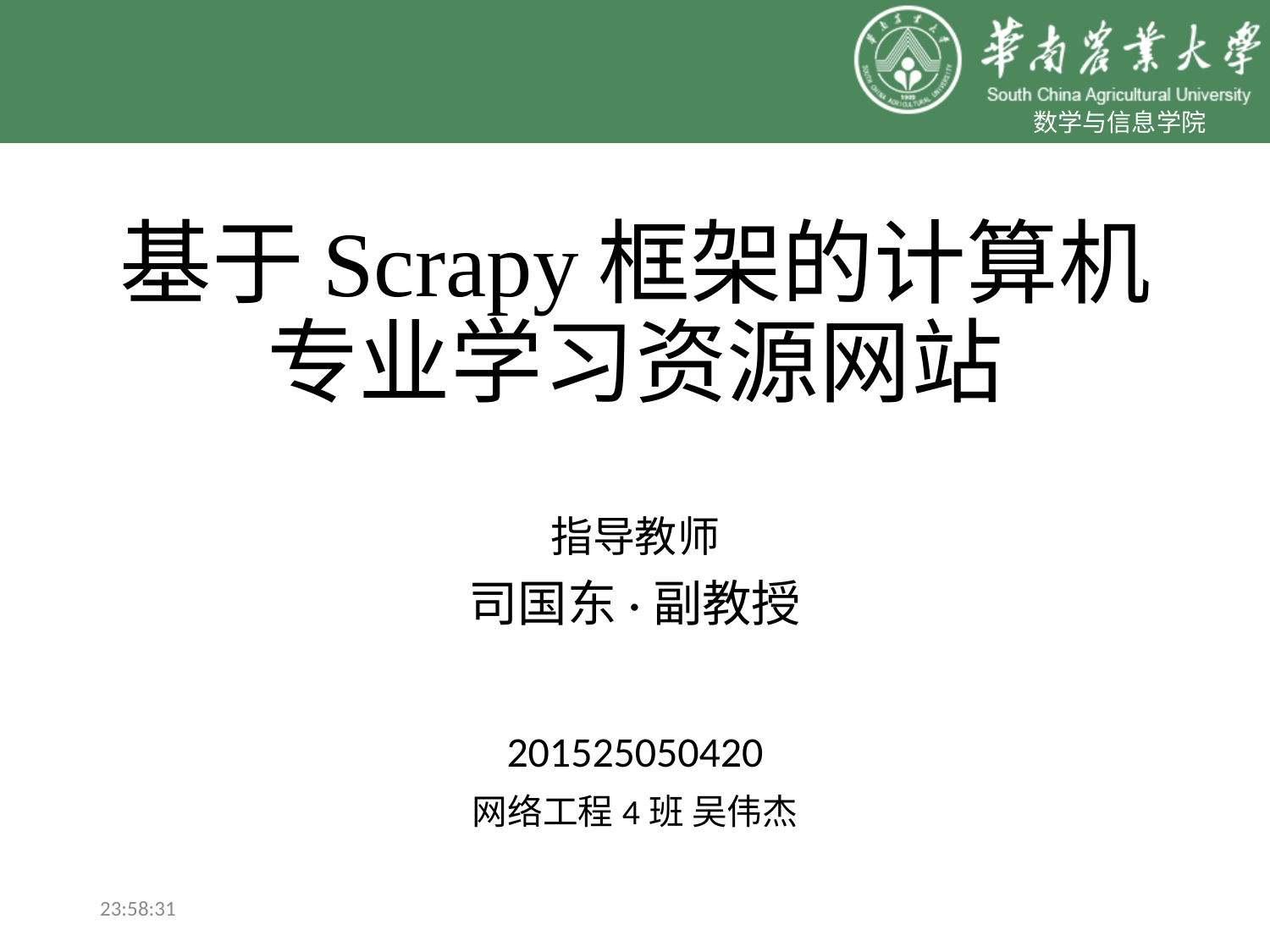

# 基于Scrapy框架的计算机专业学习资源网站
指导教师
司国东·副教授
201525050420
网络工程4班 吴伟杰
23:58:31